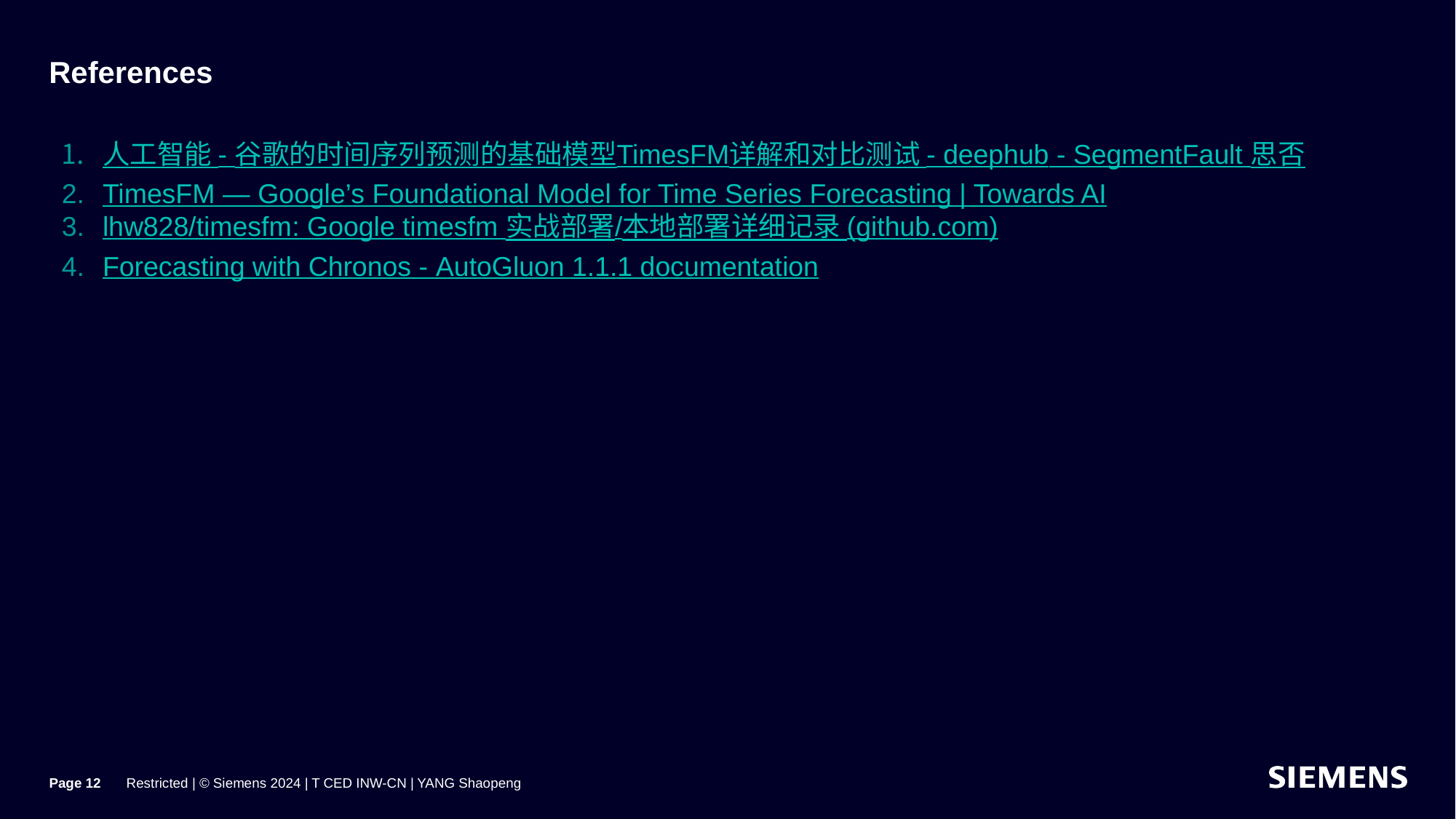

# References
人工智能 - 谷歌的时间序列预测的基础模型TimesFM详解和对比测试 - deephub - SegmentFault 思否
TimesFM — Google’s Foundational Model for Time Series Forecasting | Towards AI
lhw828/timesfm: Google timesfm 实战部署/本地部署详细记录 (github.com)
Forecasting with Chronos - AutoGluon 1.1.1 documentation

Page 12
Restricted | © Siemens 2024 | T CED INW-CN | YANG Shaopeng